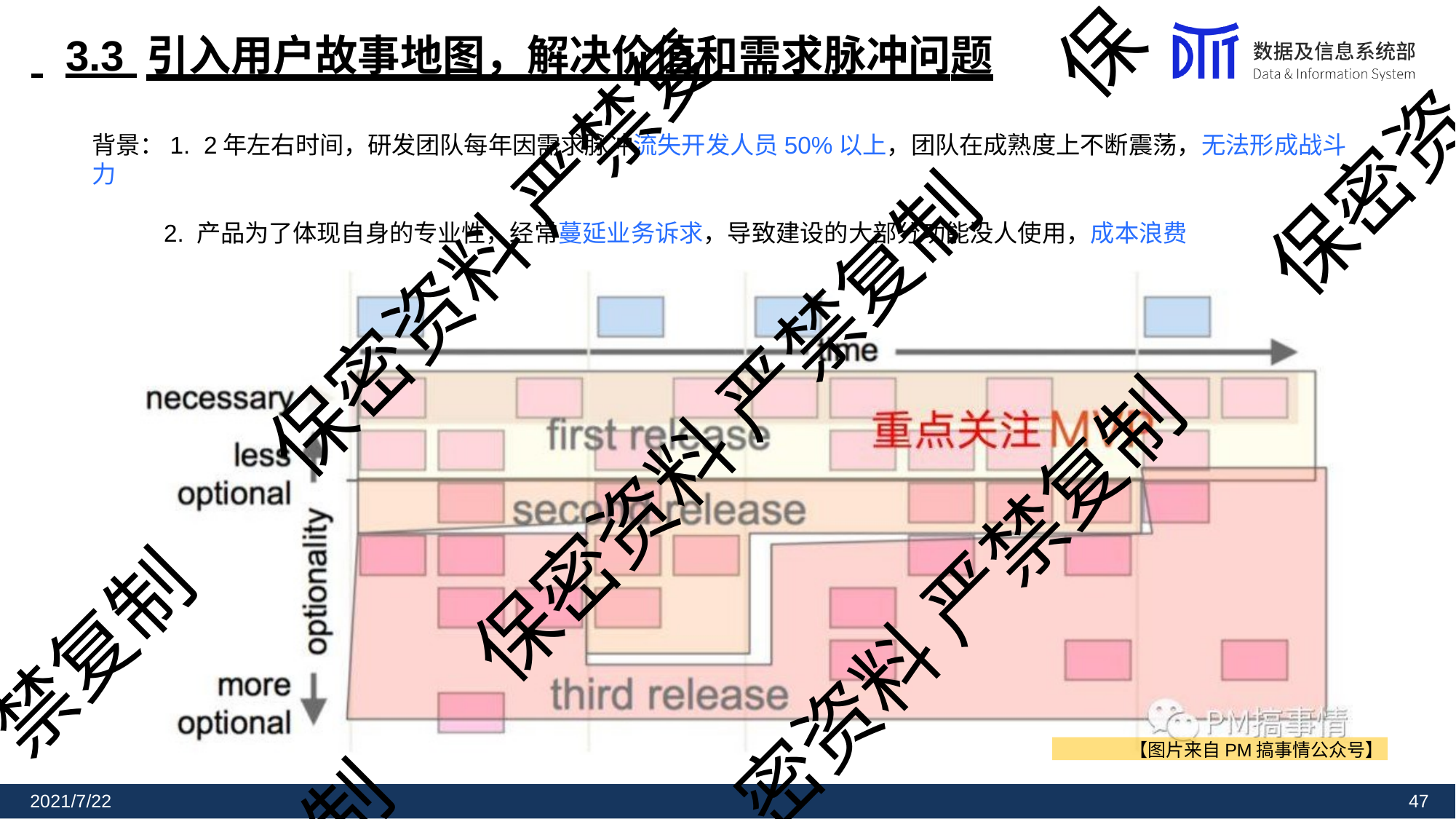

保
# 3.3 引入用户故事地图，解决价值和需求脉冲问题
背景：1. 2年左右时间，研发团队每年因需求脉冲流失开发人员50%以上，团队在成熟度上不断震荡，无法形成战斗力

2. 产品为了体现自身的专业性，经常蔓延业务诉求，导致建设的大部分功能没人使用，成本浪费
保密资
保密资料 严禁复

保密资料 严禁复制
密资料 严禁复制
禁复制
【图片来自PM搞事情公众号】
制
47
2021/7/22